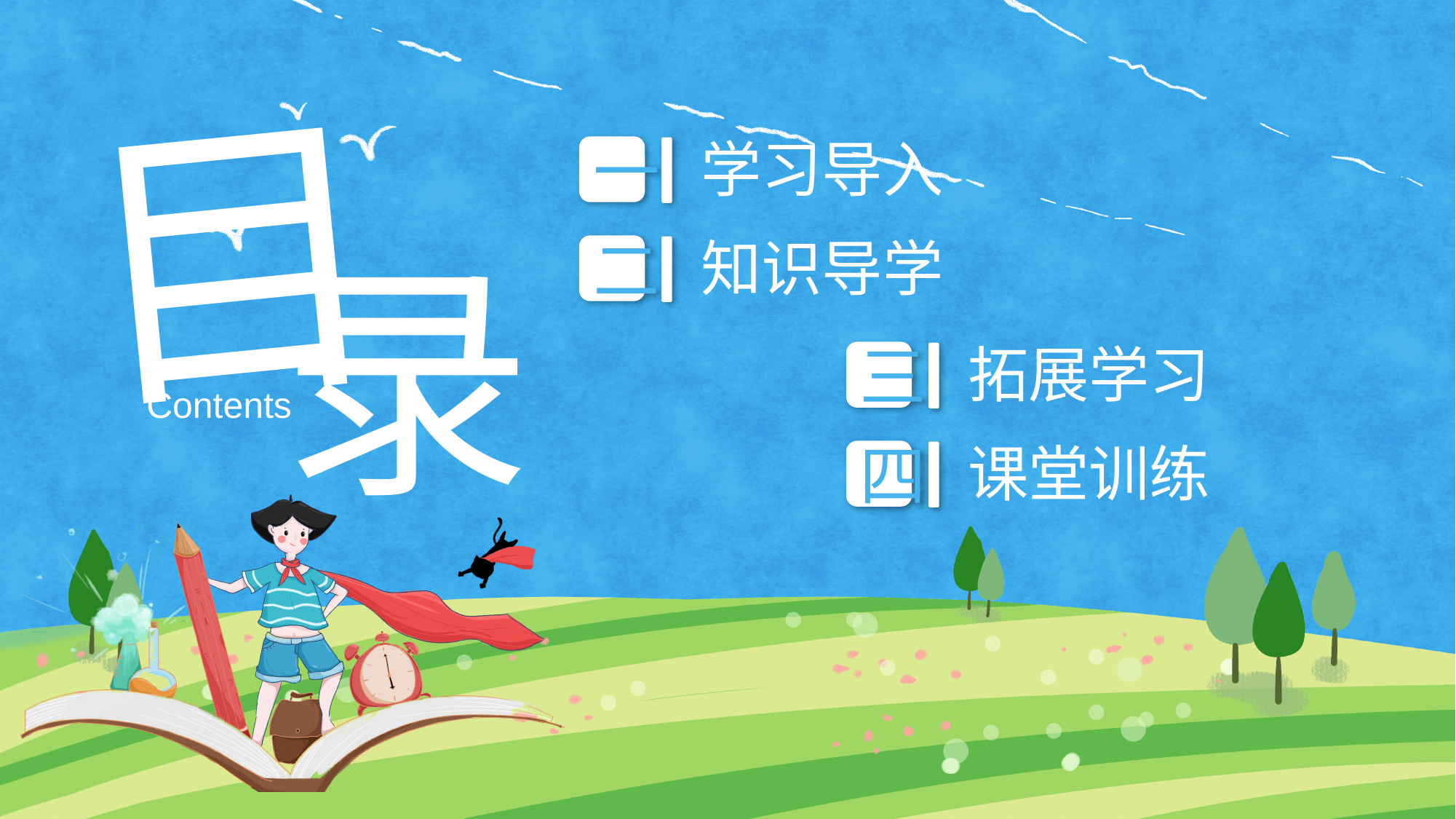

目
录
Contents
学习导入
一

知识导学
二

拓展学习
三

课堂训练
四